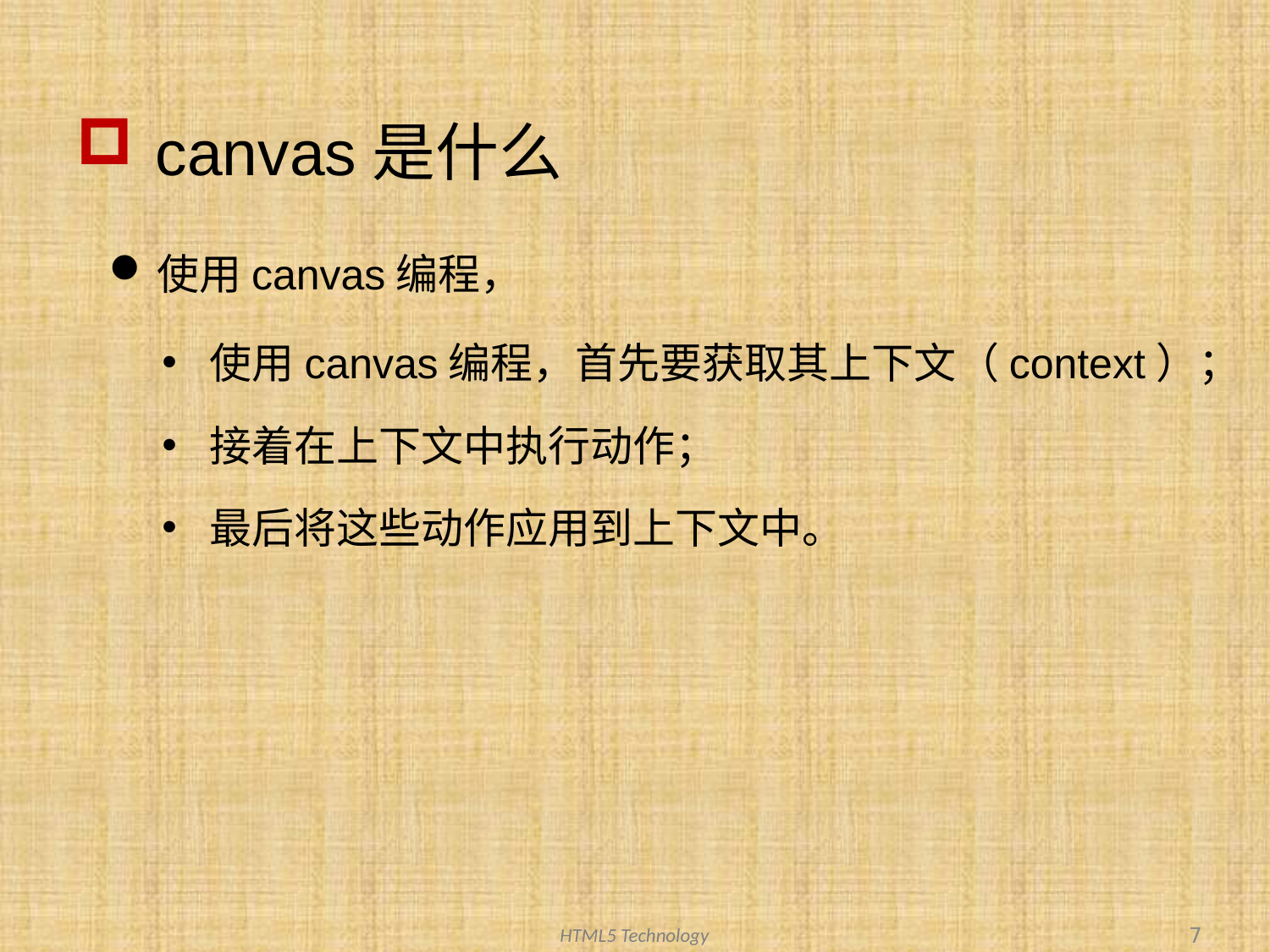

# canvas是什么
使用canvas编程，
使用canvas编程，首先要获取其上下文（context）；
接着在上下文中执行动作；
最后将这些动作应用到上下文中。
7
HTML5 Technology